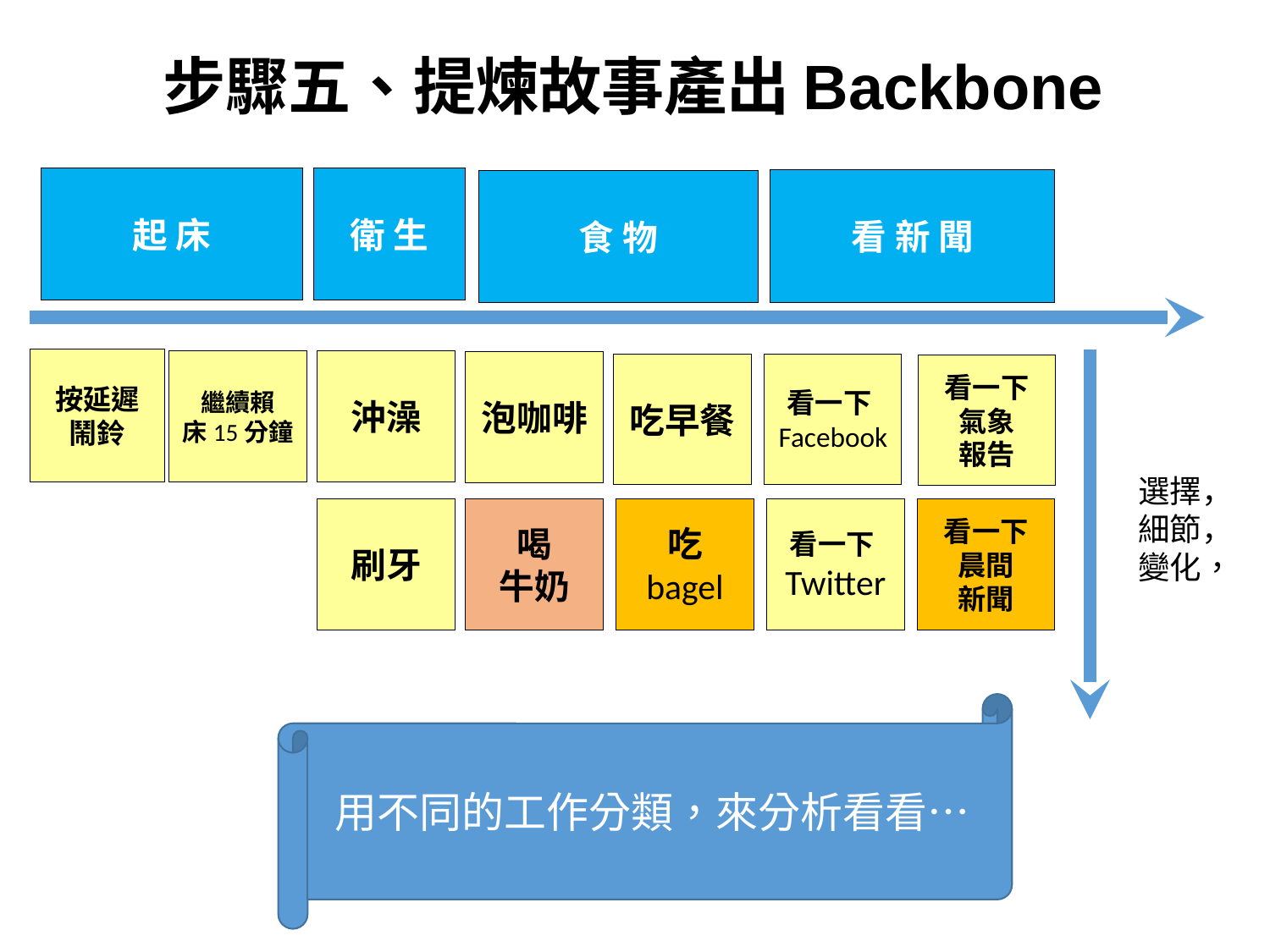

步驟五、提煉故事產出Backbone
起 床
衛 生
看 新 聞
食 物
按延遲鬧鈴
繼續賴
床15分鐘
沖澡
泡咖啡
看一下Facebook
吃早餐
看一下氣象
報告
選擇，
細節，
變化，
看一下
晨間
新聞
刷牙
看一下Twitter
吃 bagel
喝
牛奶
用不同的工作分類，來分析看看…